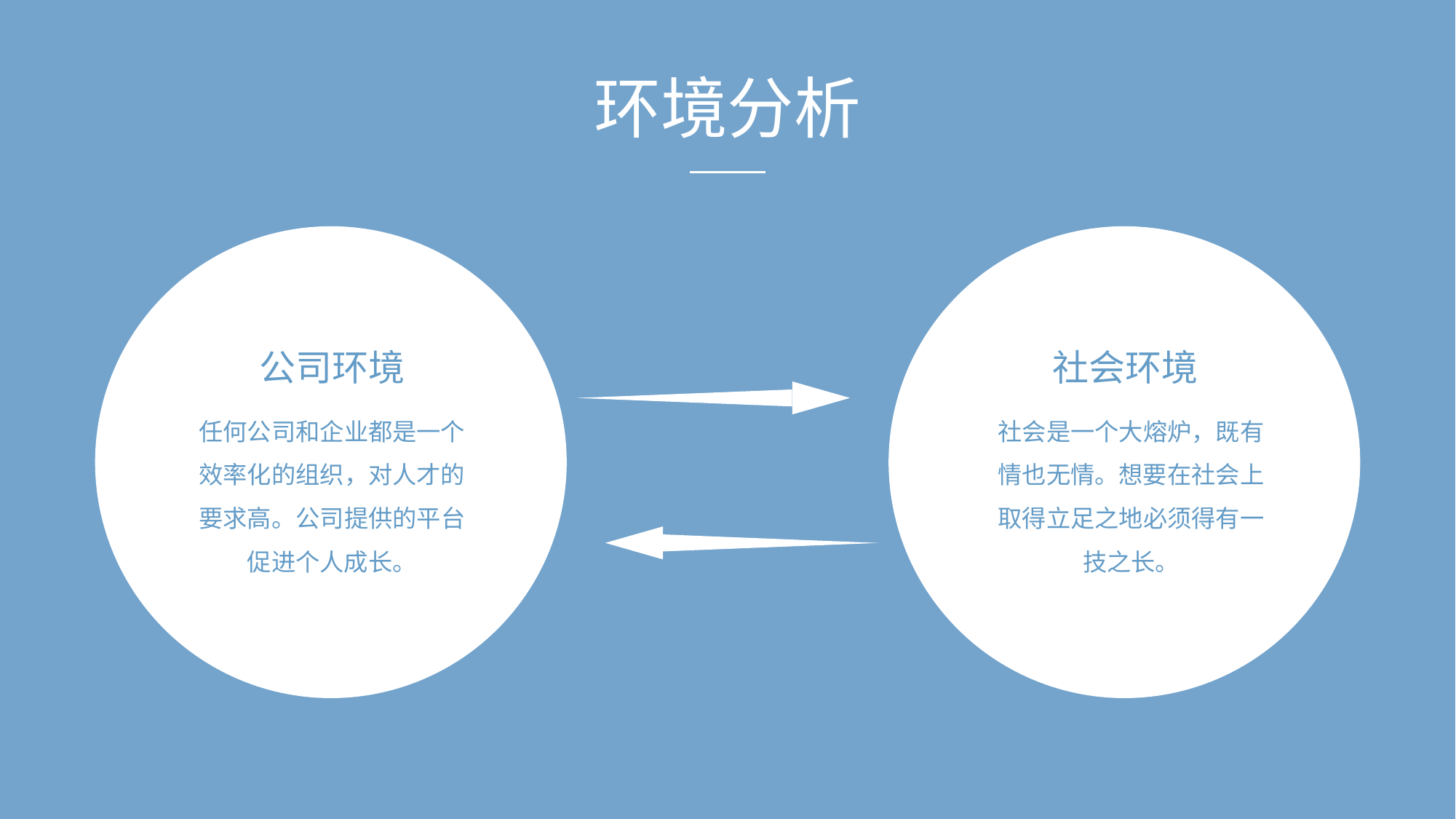

环境分析

公司环境
社会环境

任何公司和企业都是一个效率化的组织，对人才的要求高。公司提供的平台促进个人成长。
社会是一个大熔炉，既有情也无情。想要在社会上取得立足之地必须得有一技之长。